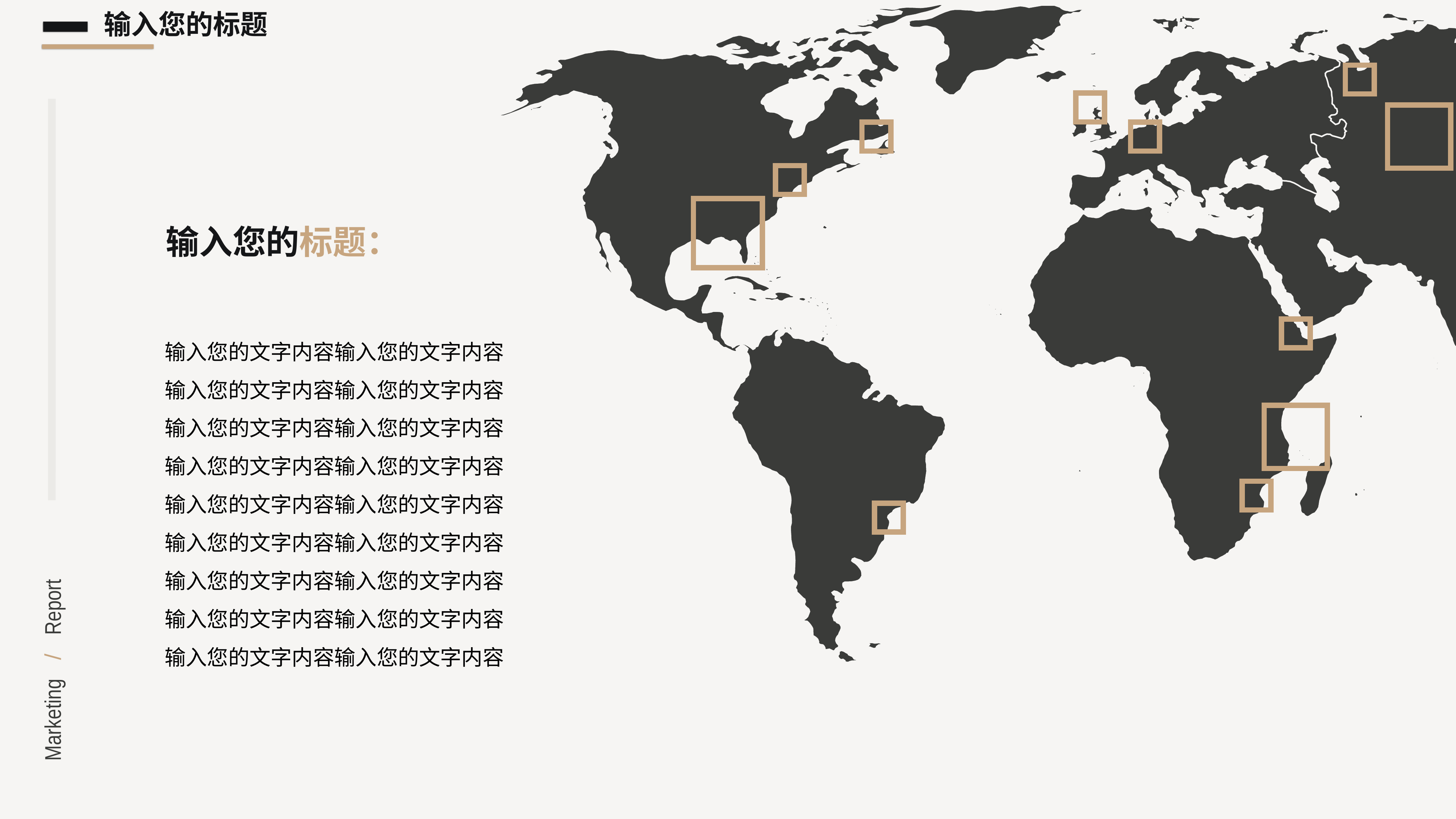

输入您的标题

输入您的标题：

输入您的文字内容输入您的文字内容
输入您的文字内容输入您的文字内容
输入您的文字内容输入您的文字内容
输入您的文字内容输入您的文字内容
输入您的文字内容输入您的文字内容
输入您的文字内容输入您的文字内容
输入您的文字内容输入您的文字内容
输入您的文字内容输入您的文字内容
输入您的文字内容输入您的文字内容